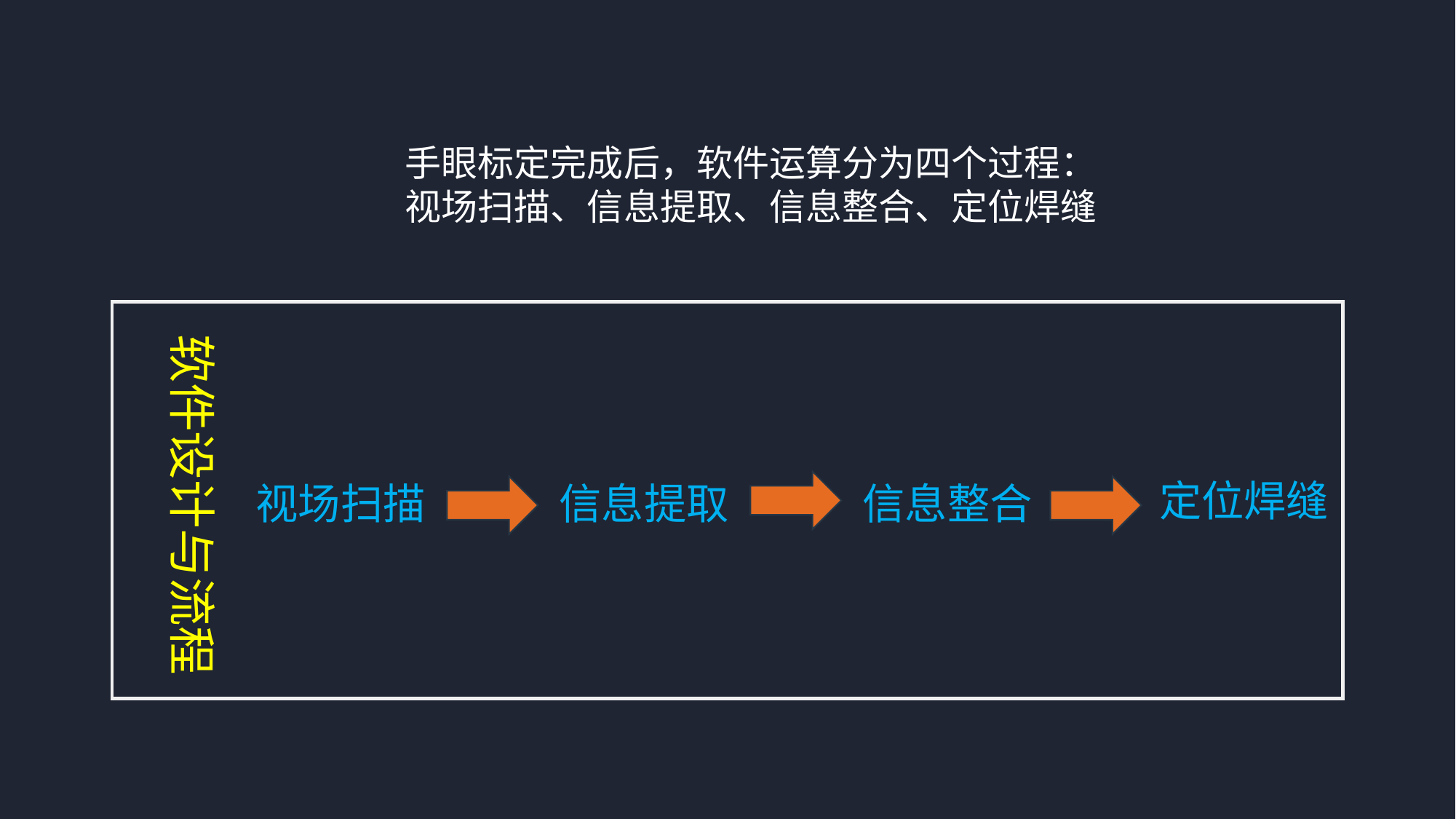

手眼标定完成后，软件运算分为四个过程：
视场扫描、信息提取、信息整合、定位焊缝

软件设计与流程
定位焊缝
视场扫描
信息提取

信息整合